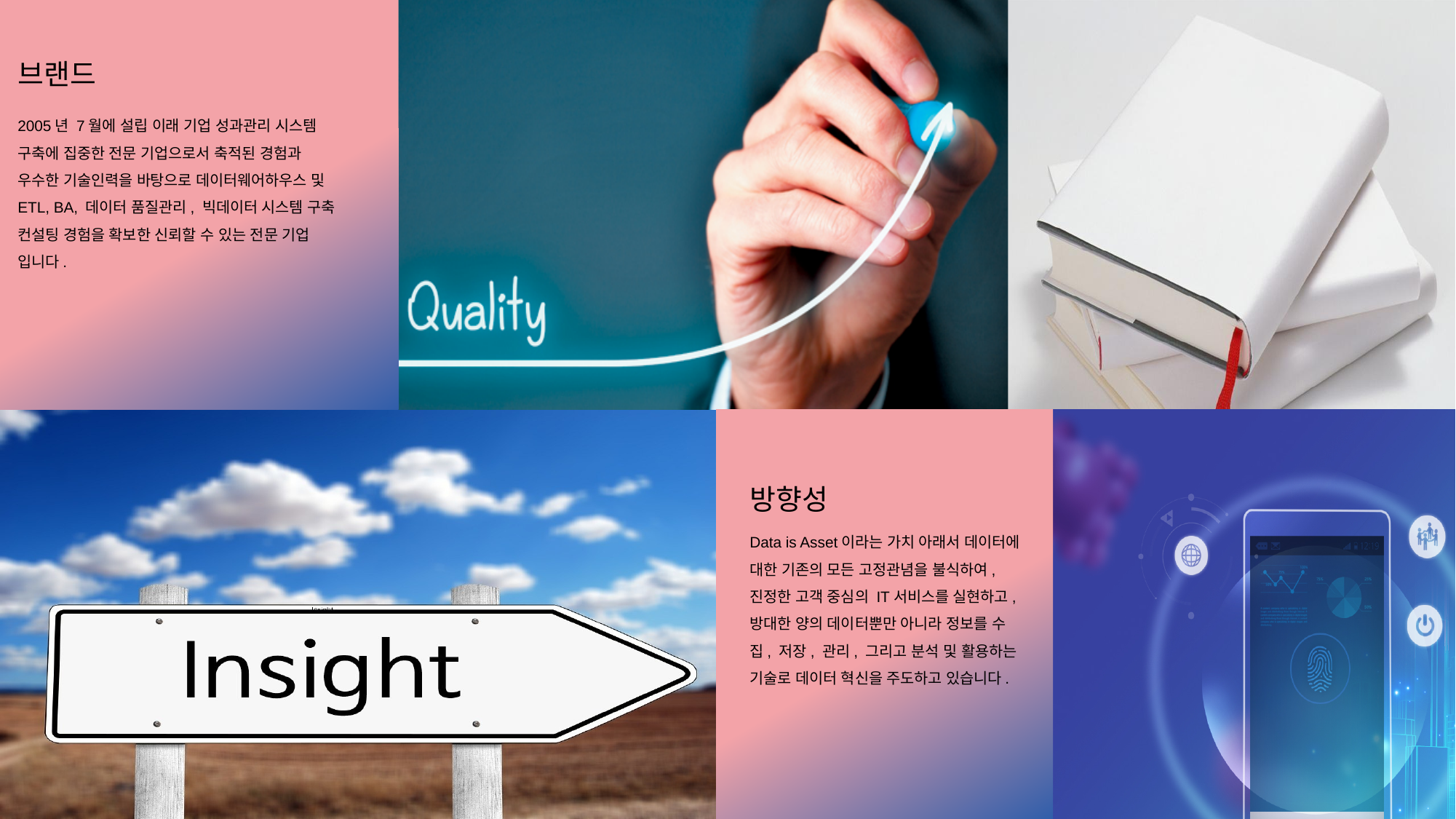

브랜드
2005년 7월에 설립 이래 기업 성과관리 시스템 구축에 집중한 전문 기업으로서 축적된 경험과 우수한 기술인력을 바탕으로 데이터웨어하우스 및  ETL, BA, 데이터 품질관리, 빅데이터 시스템 구축 컨설팅 경험을 확보한 신뢰할 수 있는 전문 기업 입니다.

방향성
Data is Asset이라는 가치 아래서 데이터에 대한 기존의 모든 고정관념을 불식하여, 진정한 고객 중심의 IT서비스를 실현하고, 방대한 양의 데이터뿐만 아니라 정보를 수집, 저장, 관리, 그리고 분석 및 활용하는 기술로 데이터 혁신을 주도하고 있습니다.